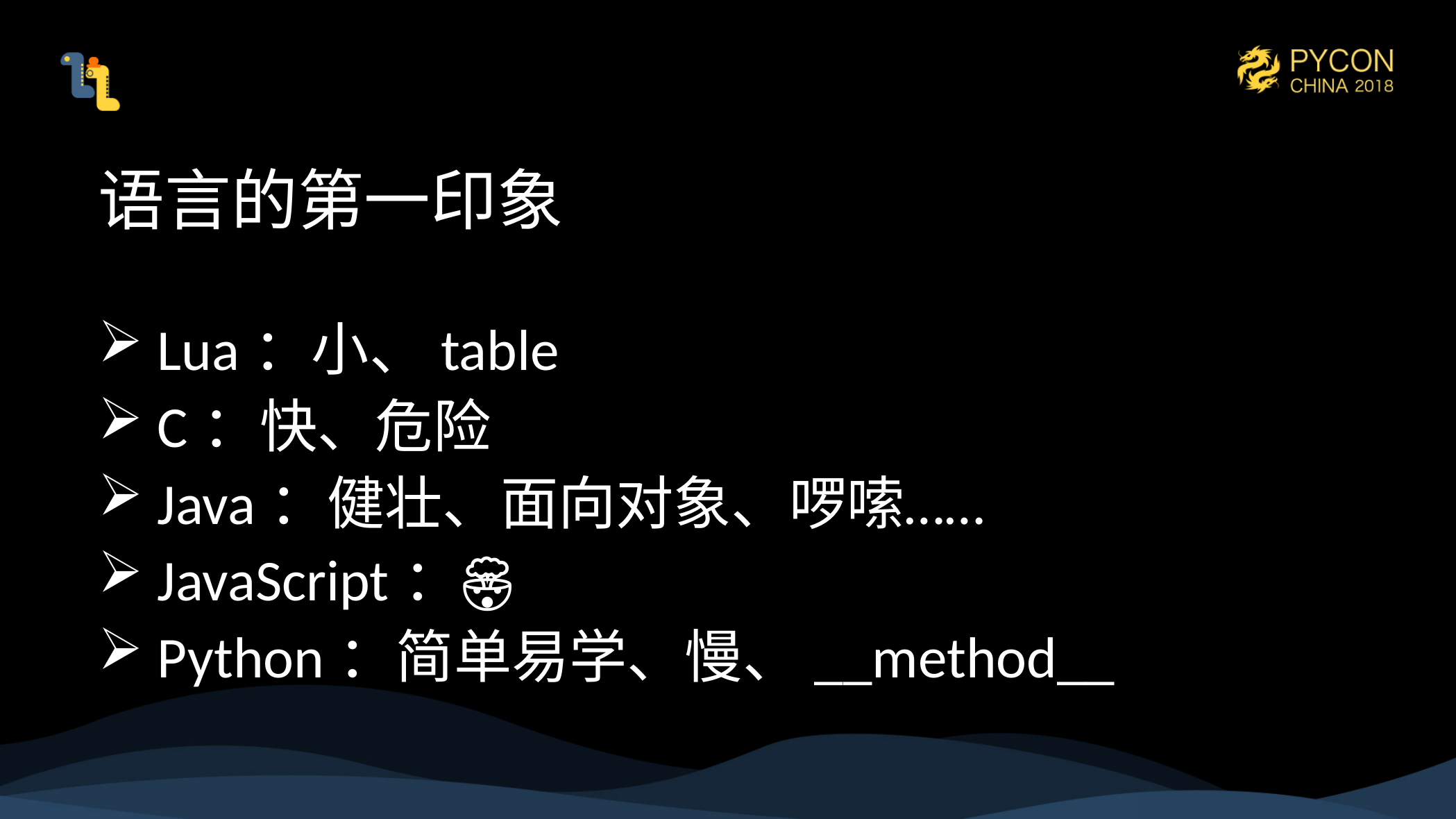

# 语言的第一印象
 Lua：小、table
 C：快、危险
 Java：健壮、面向对象、啰嗦……
 JavaScript：🤯
 Python：简单易学、慢、__method__